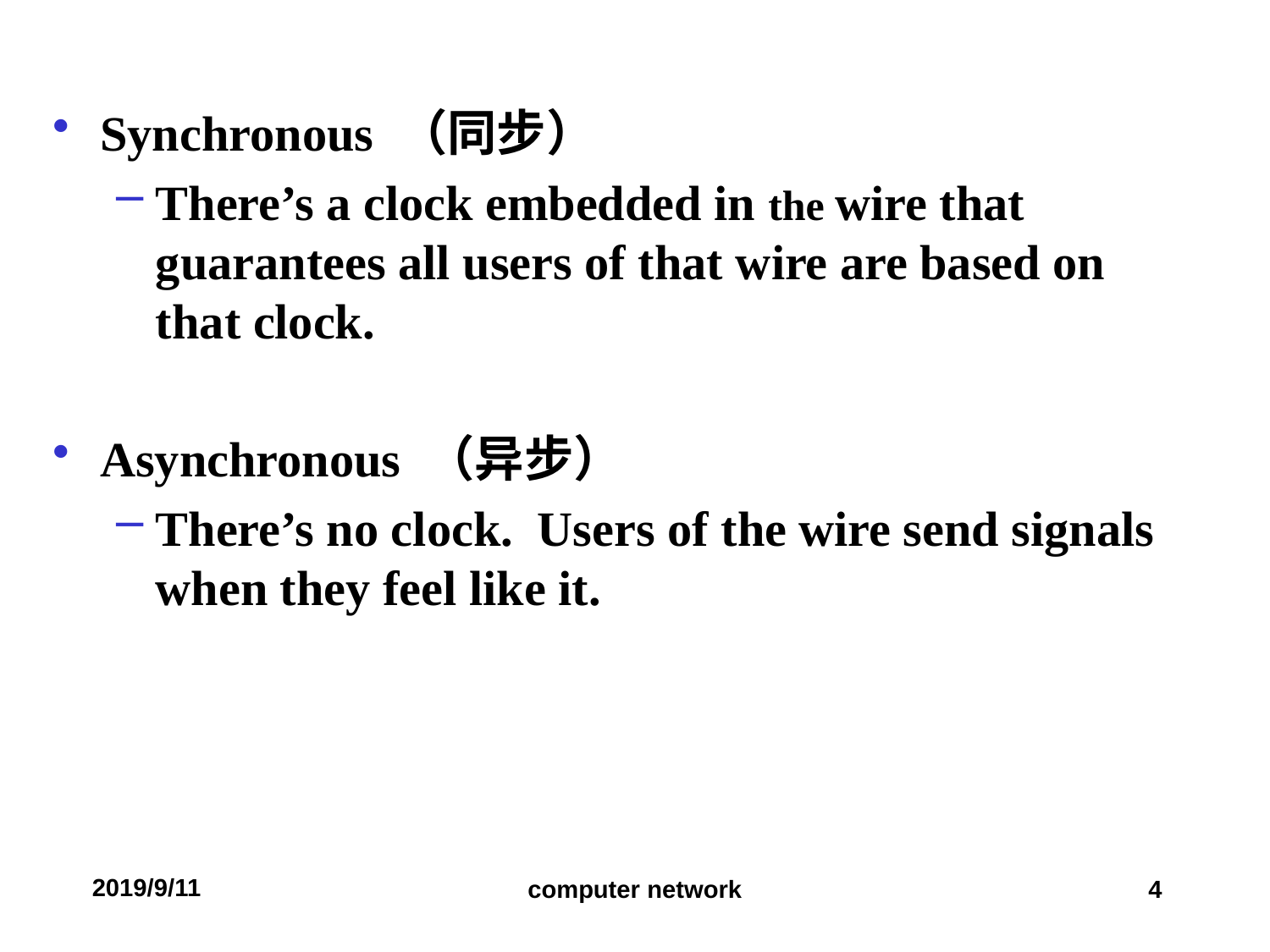

Synchronous （同步）
There’s a clock embedded in the wire that guarantees all users of that wire are based on that clock.

Asynchronous （异步）
There’s no clock.  Users of the wire send signals when they feel like it.
2019/9/11
computer network
4